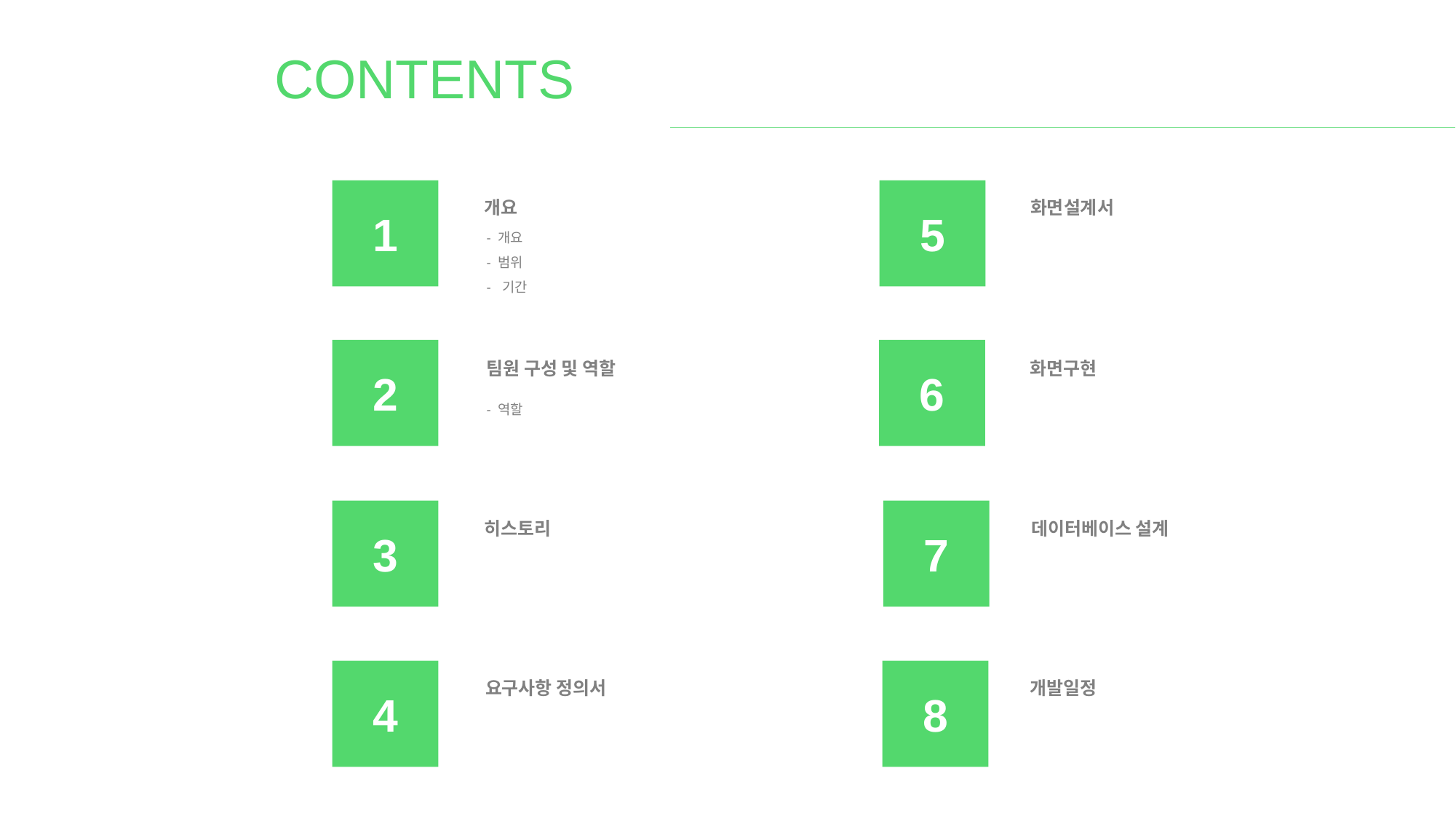

CONTENTS

1

5
개요
화면설계서
 - 개요
 - 범위
 -  기간

2

6
팀원 구성 및 역할
화면구현
 - 역할

3

7
히스토리
데이터베이스 설계

4

8
요구사항 정의서
개발일정